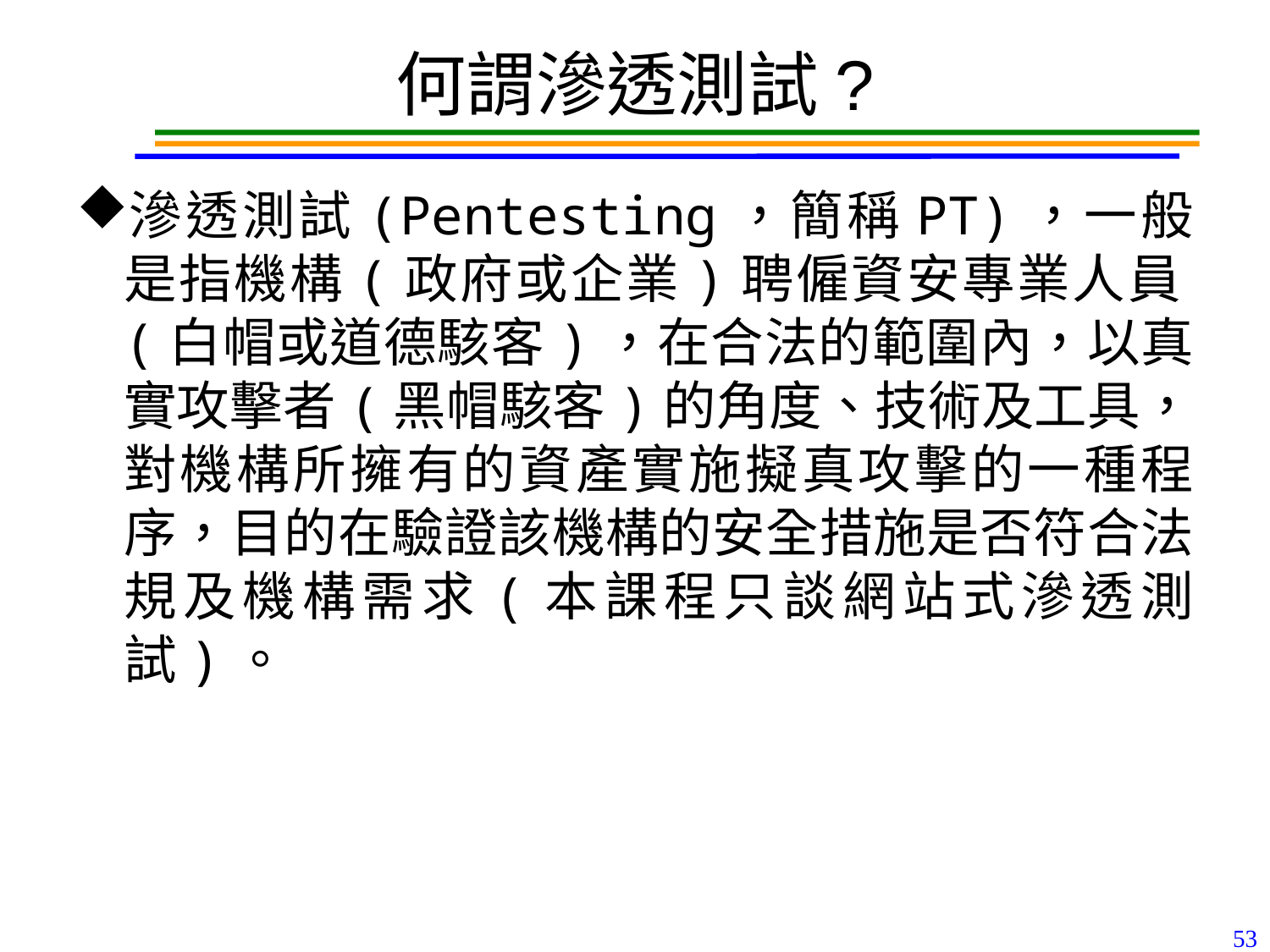

# 何謂滲透測試?
滲透測試(Pentesting，簡稱PT)，一般是指機構(政府或企業)聘僱資安專業人員(白帽或道德駭客)，在合法的範圍內，以真實攻擊者(黑帽駭客)的角度、技術及工具，對機構所擁有的資產實施擬真攻擊的一種程序，目的在驗證該機構的安全措施是否符合法規及機構需求(本課程只談網站式滲透測試)。
53